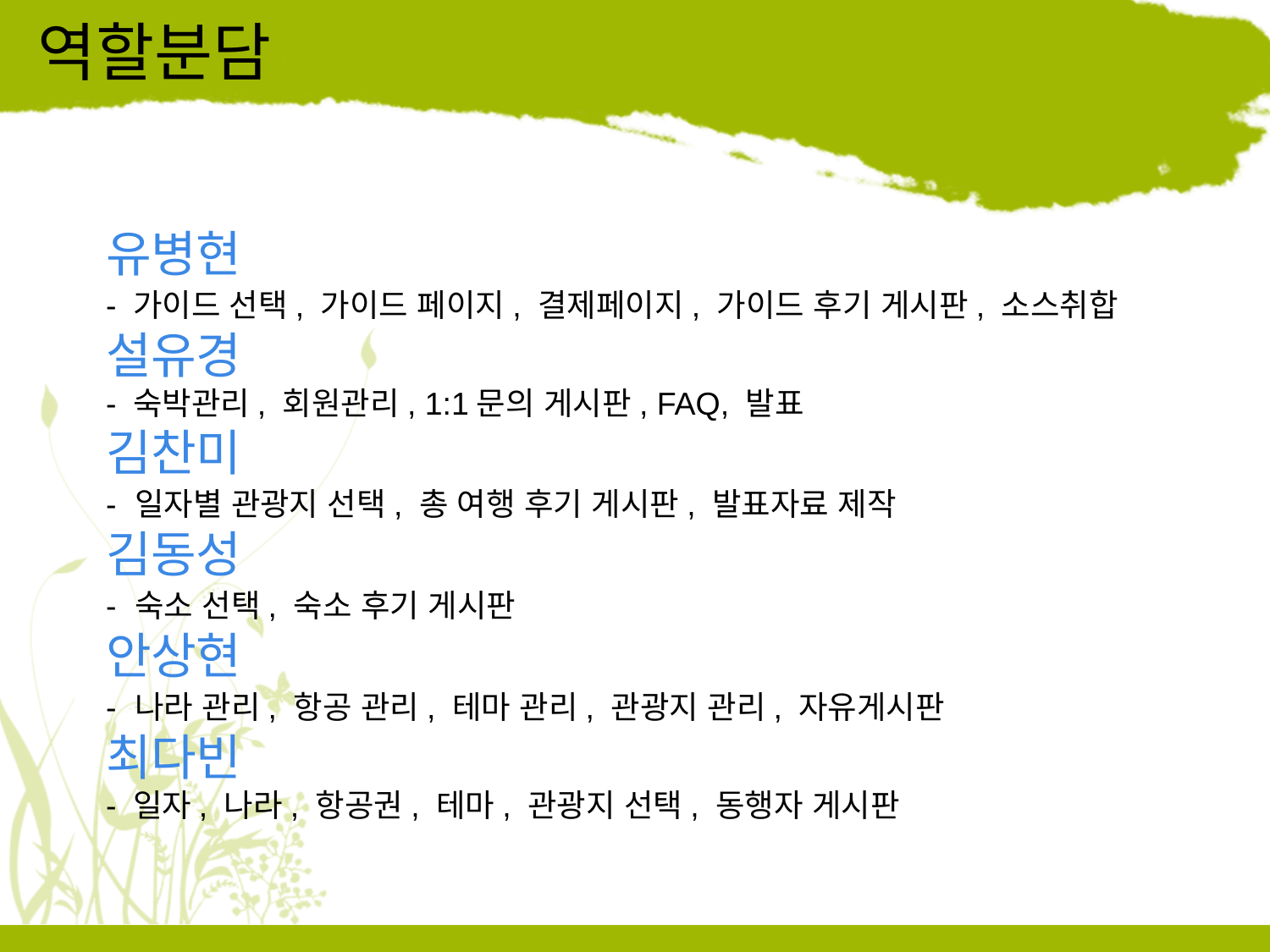

# 역할분담
유병현
- 가이드 선택, 가이드 페이지, 결제페이지, 가이드 후기 게시판, 소스취합
설유경
- 숙박관리, 회원관리, 1:1문의 게시판, FAQ, 발표
김찬미
- 일자별 관광지 선택, 총 여행 후기 게시판, 발표자료 제작
김동성
- 숙소 선택, 숙소 후기 게시판
안상현
- 나라 관리, 항공 관리, 테마 관리, 관광지 관리, 자유게시판
최다빈
- 일자, 나라, 항공권, 테마, 관광지 선택, 동행자 게시판